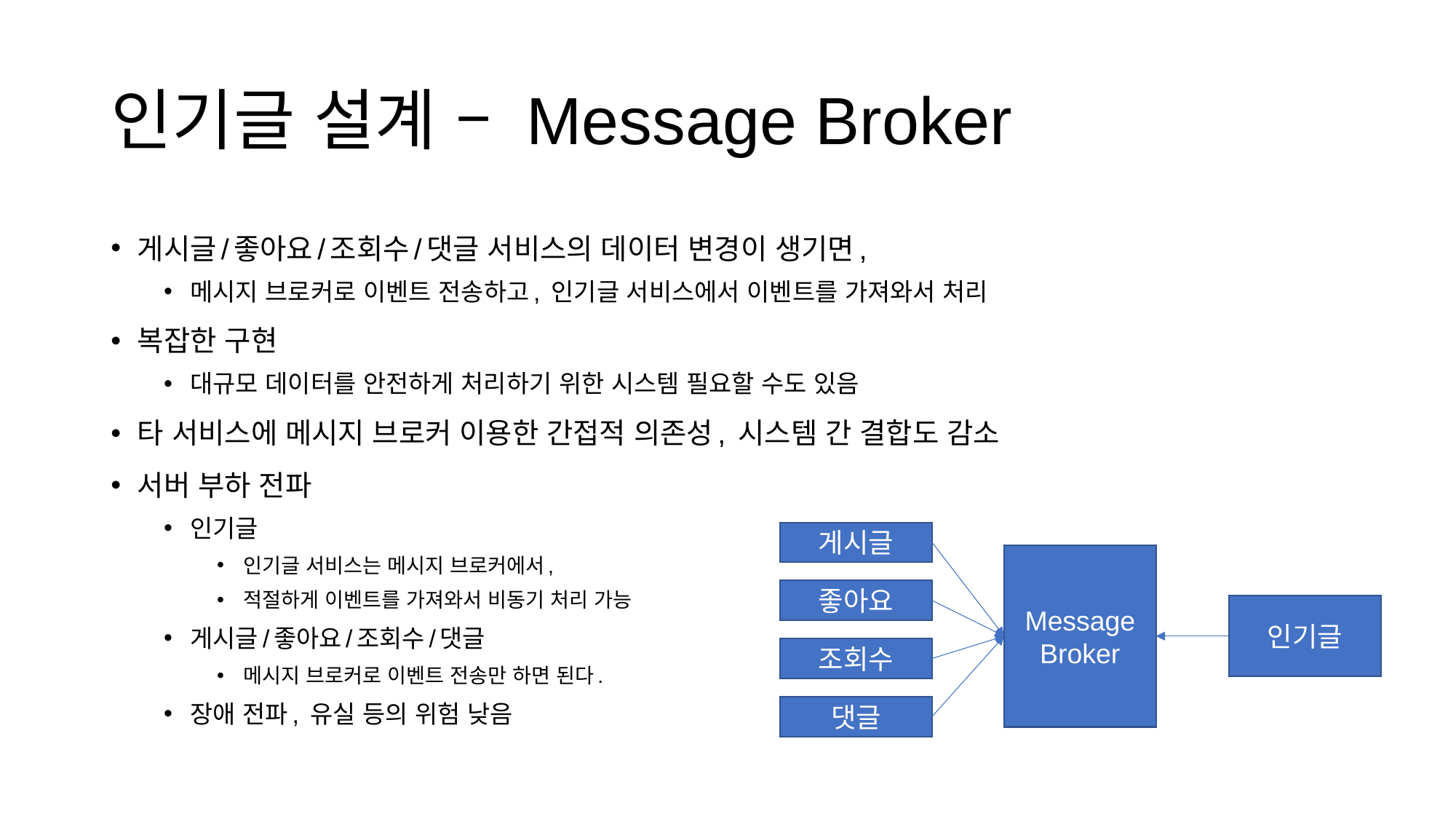

# 인기글 설계 – Message Broker
게시글/좋아요/조회수/댓글 서비스의 데이터 변경이 생기면,
메시지 브로커로 이벤트 전송하고, 인기글 서비스에서 이벤트를 가져와서 처리
복잡한 구현
대규모 데이터를 안전하게 처리하기 위한 시스템 필요할 수도 있음
타 서비스에 메시지 브로커 이용한 간접적 의존성, 시스템 간 결합도 감소
서버 부하 전파
인기글
인기글 서비스는 메시지 브로커에서,
적절하게 이벤트를 가져와서 비동기 처리 가능
게시글/좋아요/조회수/댓글
메시지 브로커로 이벤트 전송만 하면 된다.
장애 전파, 유실 등의 위험 낮음

게시글
Message
Broker
좋아요
인기글
조회수
댓글